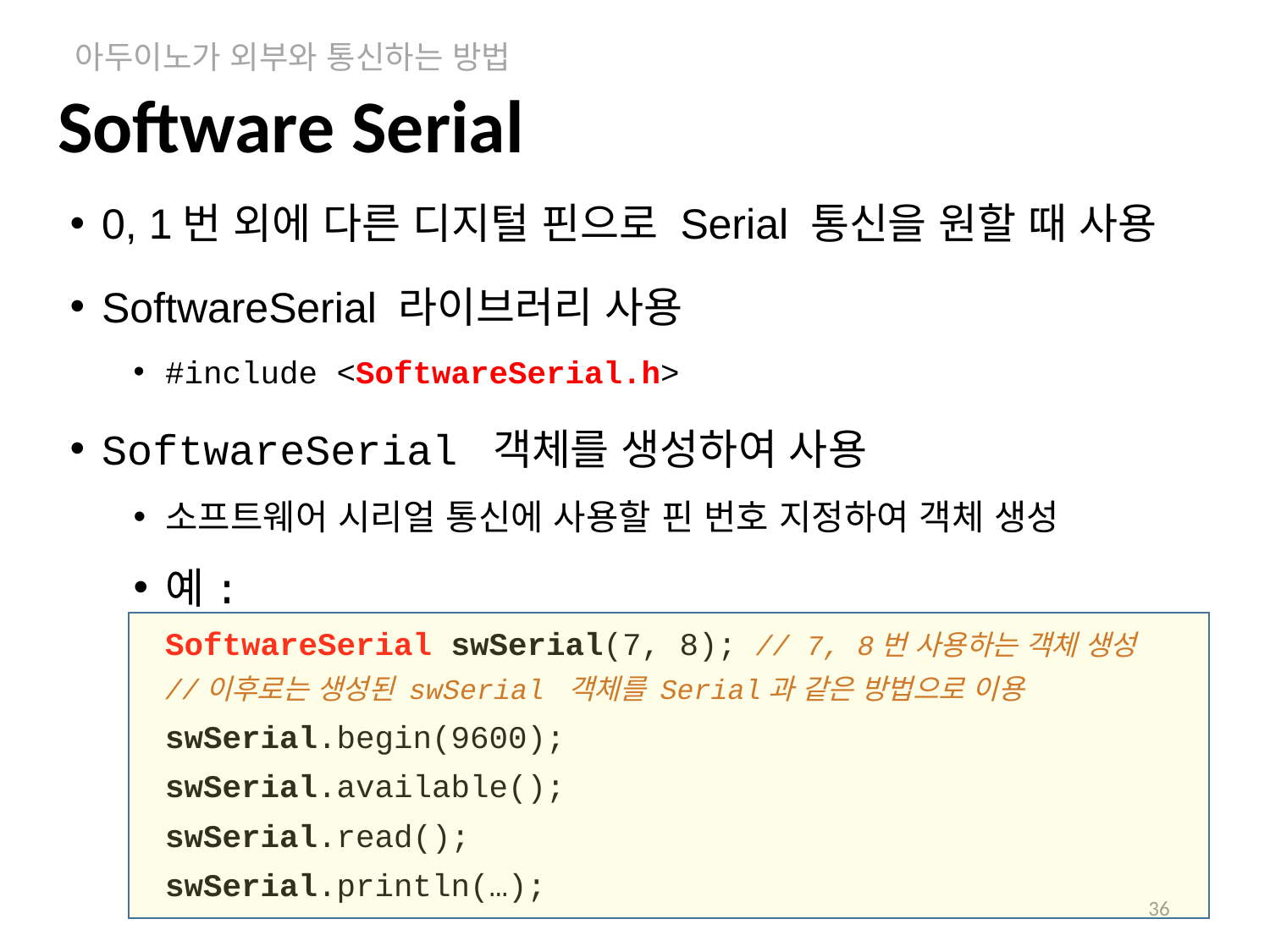

아두이노가 외부와 통신하는 방법
# Software Serial

0, 1번 외에 다른 디지털 핀으로 Serial 통신을 원할 때 사용
SoftwareSerial 라이브러리 사용
#include <SoftwareSerial.h>
SoftwareSerial 객체를 생성하여 사용
소프트웨어 시리얼 통신에 사용할 핀 번호 지정하여 객체 생성
예:
SoftwareSerial swSerial(7, 8); // 7, 8번 사용하는 객체 생성
//이후로는 생성된 swSerial 객체를 Serial과 같은 방법으로 이용
swSerial.begin(9600);
swSerial.available();
swSerial.read();
swSerial.println(…);

36